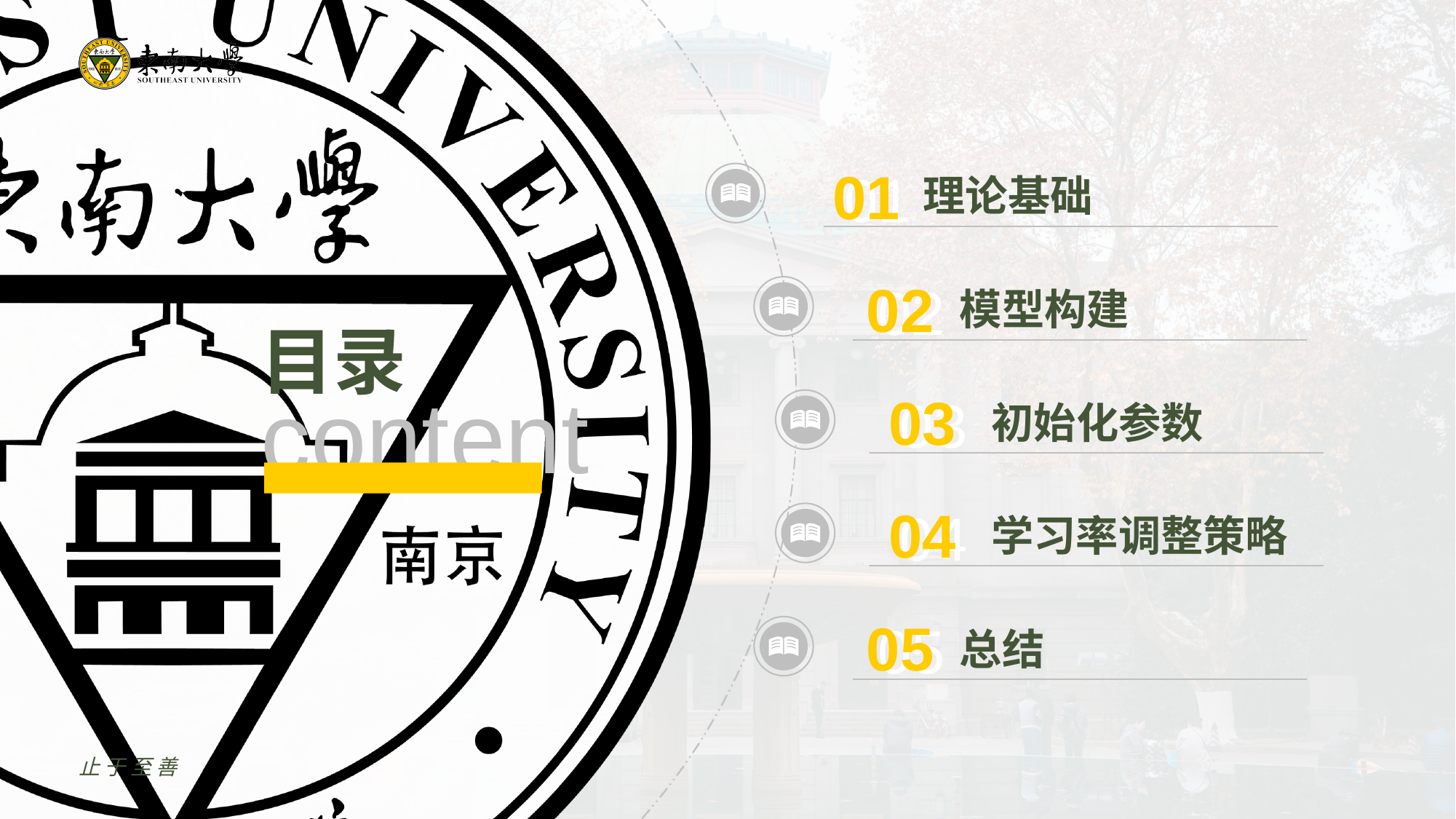

01
01

理论基础
02
02

模型构建
03
03

初始化参数
04
04

学习率调整策略

05
05

总结
止于至善